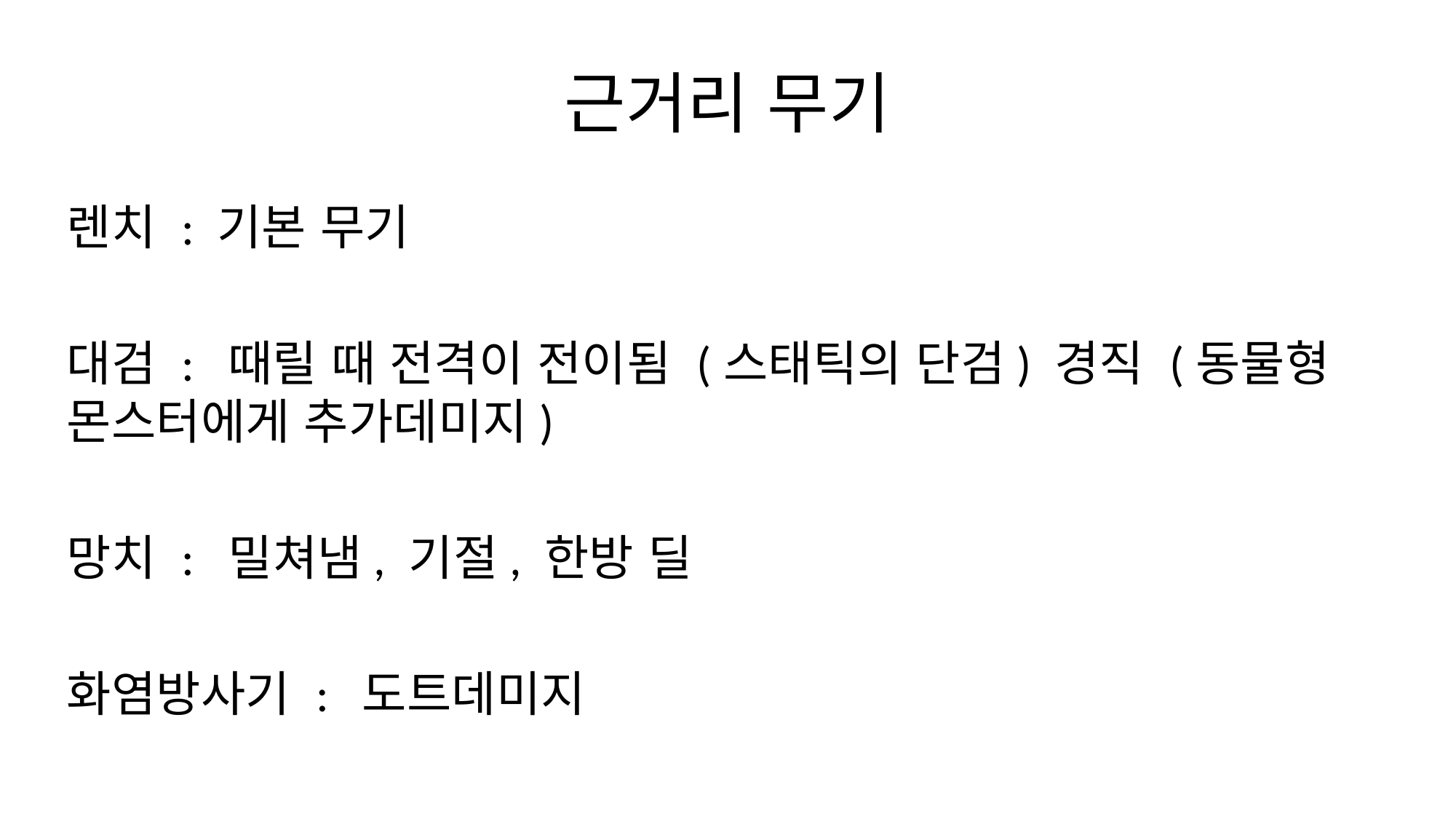

# 근거리 무기
렌치 : 기본 무기

대검 :  때릴 때 전격이 전이됨 (스태틱의 단검) 경직 (동물형 몬스터에게 추가데미지)

망치 :  밀쳐냄, 기절, 한방 딜

화염방사기 :  도트데미지